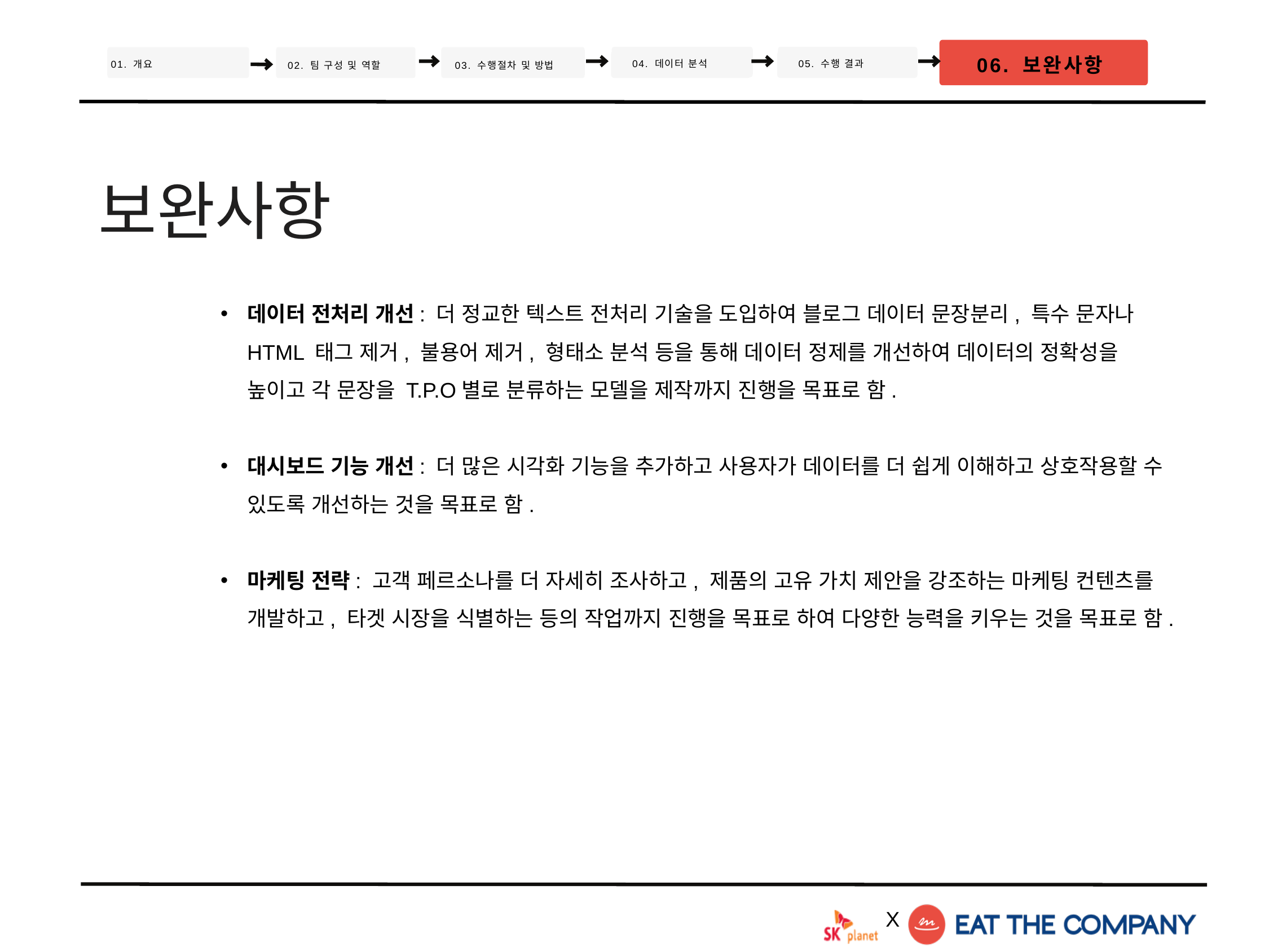

06. 보완사항

04. 데이터 분석

05. 수행 결과

02. 팀 구성 및 역할

01. 개요

03. 수행절차 및 방법

보완사항
데이터 전처리 개선: 더 정교한 텍스트 전처리 기술을 도입하여 블로그 데이터 문장분리, 특수 문자나 HTML 태그 제거, 불용어 제거, 형태소 분석 등을 통해 데이터 정제를 개선하여 데이터의 정확성을 높이고 각 문장을 T.P.O별로 분류하는 모델을 제작까지 진행을 목표로 함.

대시보드 기능 개선: 더 많은 시각화 기능을 추가하고 사용자가 데이터를 더 쉽게 이해하고 상호작용할 수 있도록 개선하는 것을 목표로 함.

마케팅 전략: 고객 페르소나를 더 자세히 조사하고, 제품의 고유 가치 제안을 강조하는 마케팅 컨텐츠를 개발하고, 타겟 시장을 식별하는 등의 작업까지 진행을 목표로 하여 다양한 능력을 키우는 것을 목표로 함.

X